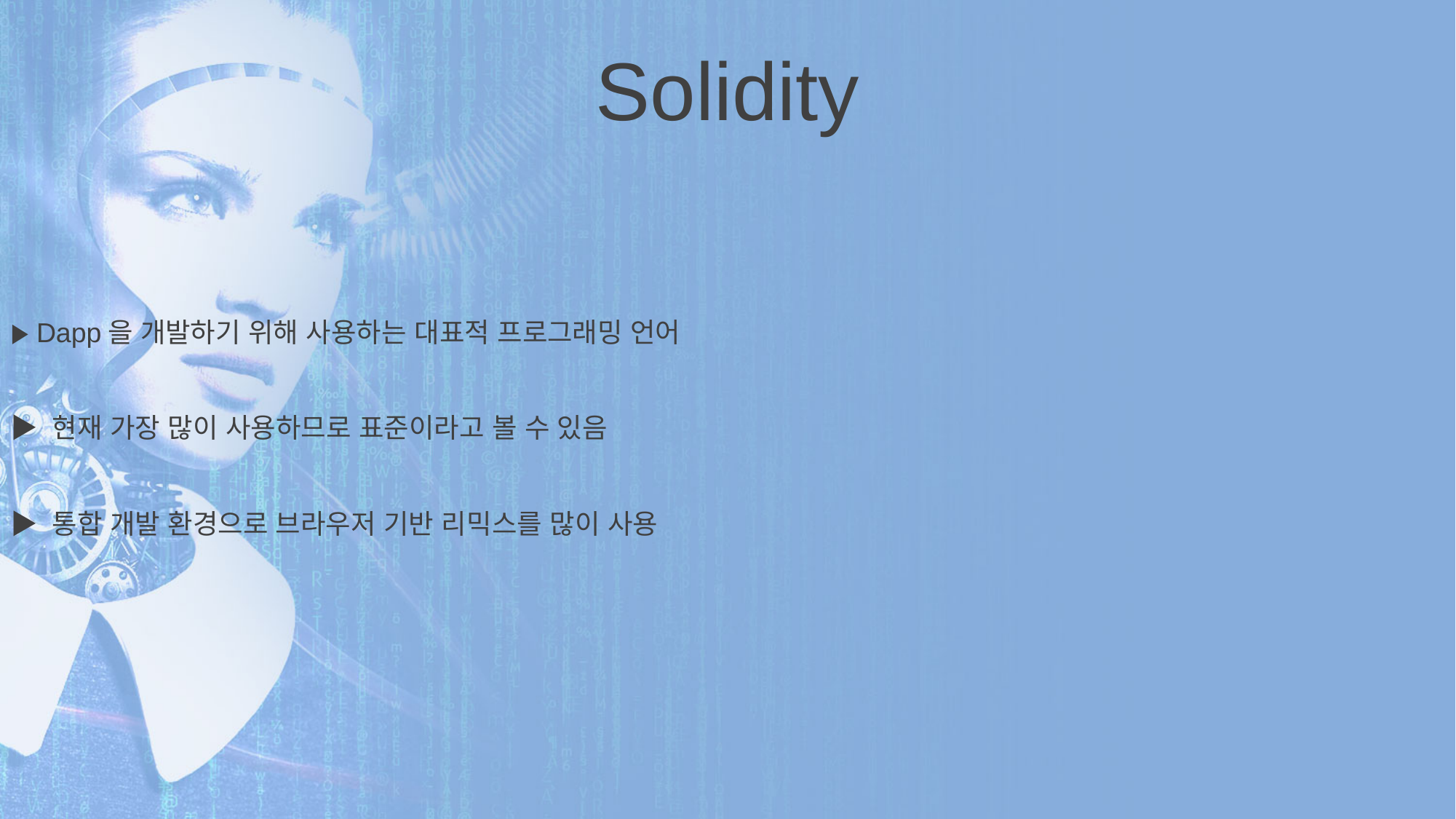

Solidity
▶ Dapp을 개발하기 위해 사용하는 대표적 프로그래밍 언어

▶ 현재 가장 많이 사용하므로 표준이라고 볼 수 있음

▶ 통합 개발 환경으로 브라우저 기반 리믹스를 많이 사용